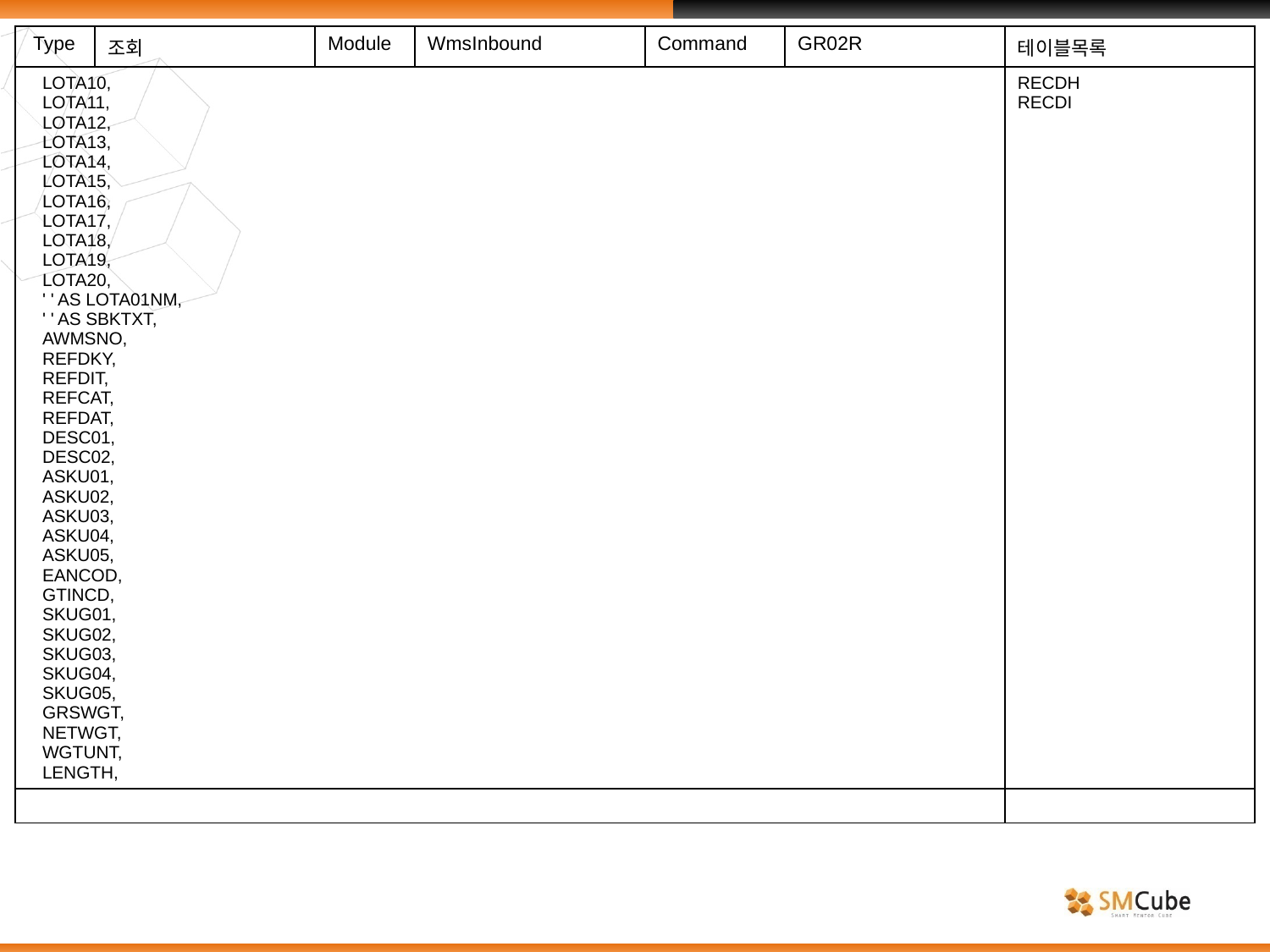

| Type | 조회 | Module | WmsInbound | Command | GR02R | 테이블목록 |
| --- | --- | --- | --- | --- | --- | --- |
| LOTA10, LOTA11, LOTA12, LOTA13, LOTA14, LOTA15, LOTA16, LOTA17, LOTA18, LOTA19, LOTA20, ' ' AS LOTA01NM, ' ' AS SBKTXT, AWMSNO, REFDKY, REFDIT, REFCAT, REFDAT, DESC01, DESC02, ASKU01, ASKU02, ASKU03, ASKU04, ASKU05, EANCOD, GTINCD, SKUG01, SKUG02, SKUG03, SKUG04, SKUG05, GRSWGT, NETWGT, WGTUNT, LENGTH, |  |  |  |  |  | RECDH RECDI |
|  |  |  |  |  |  |  |